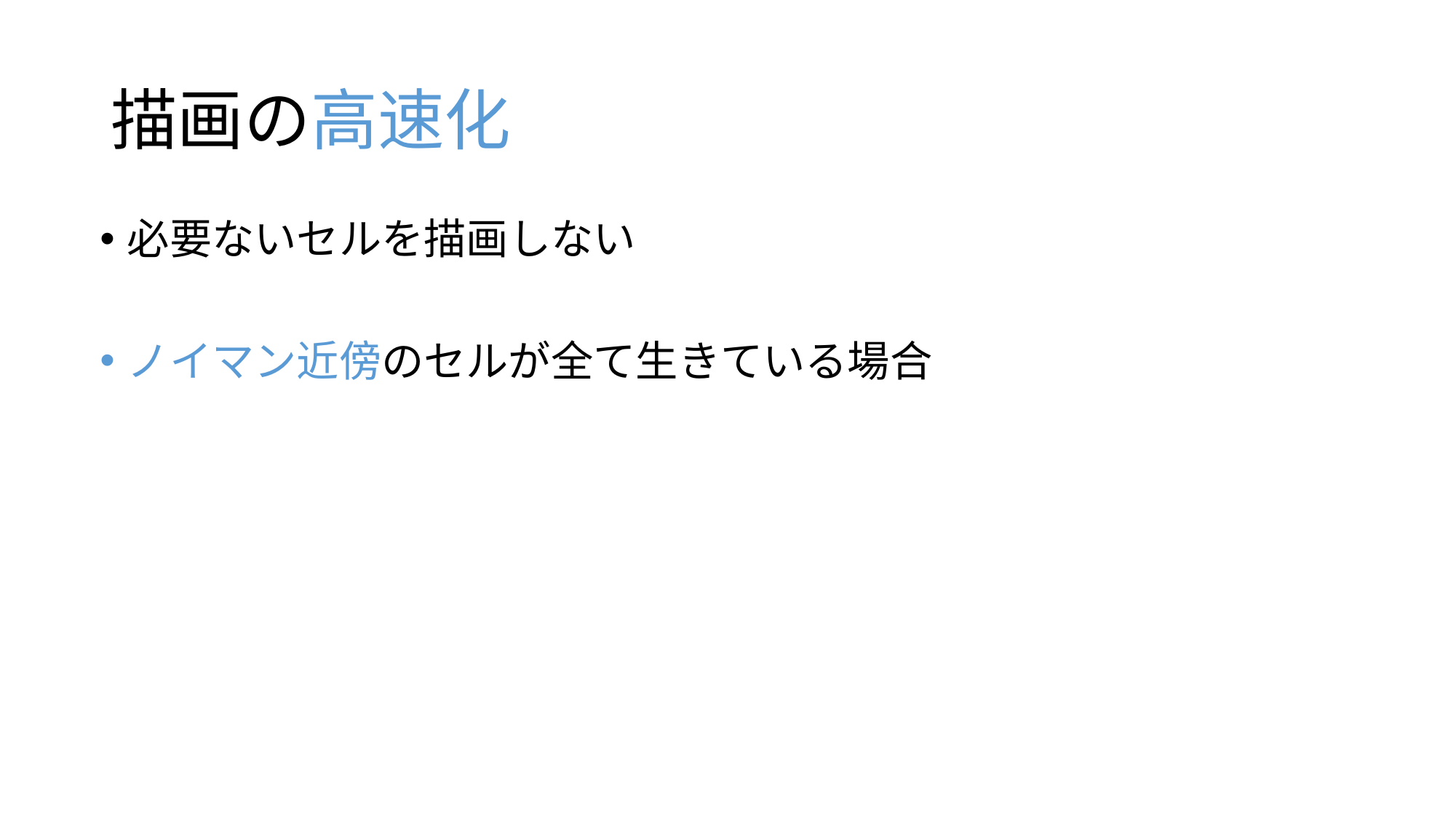

描画の高速化
必要ないセルを描画しない

ノイマン近傍のセルが全て生きている場合